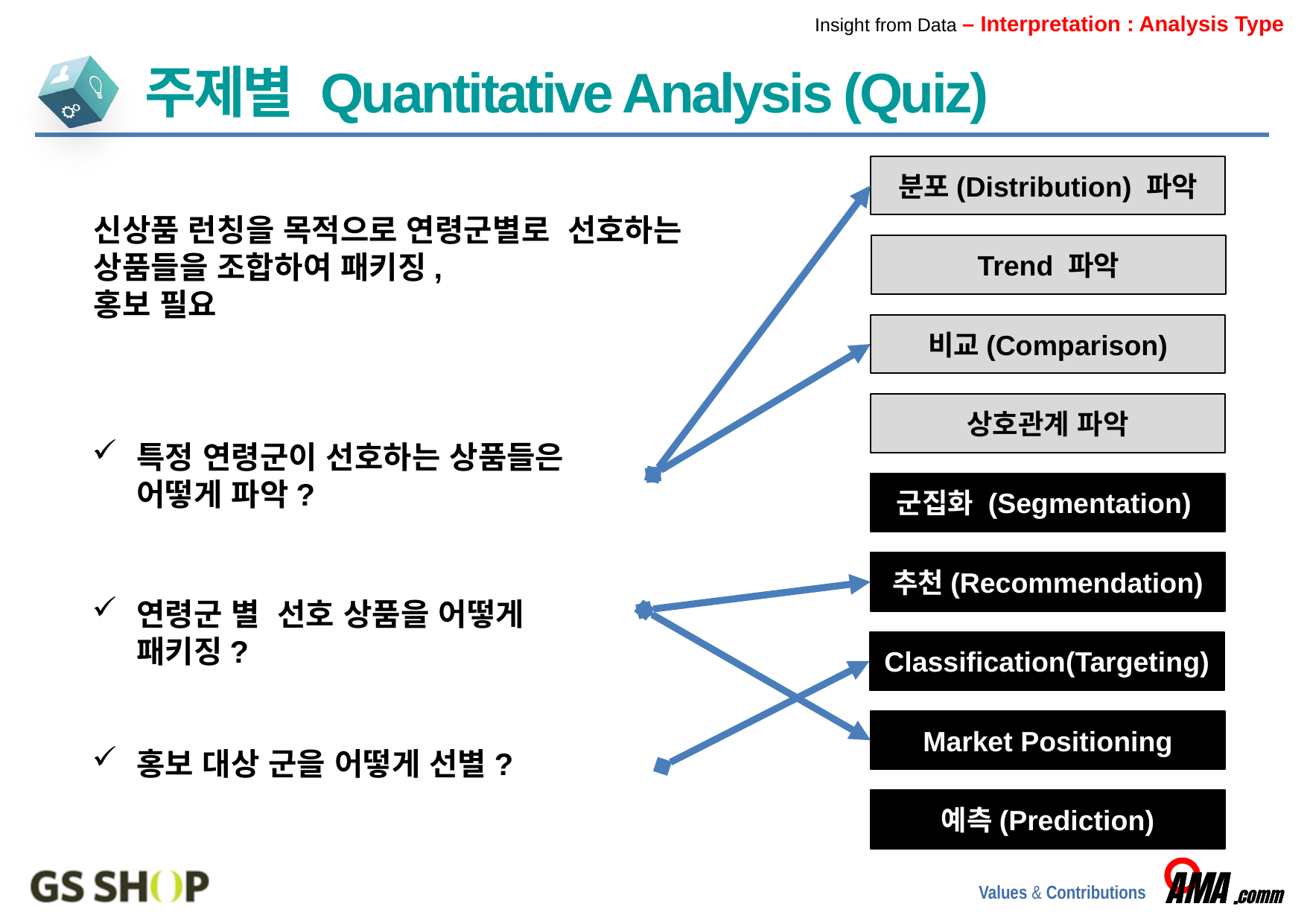

Insight from Data – Interpretation : Analysis Type
주제별 Quantitative Analysis (Quiz)
분포(Distribution) 파악
신상품 런칭을 목적으로 연령군별로  선호하는 상품들을 조합하여 패키징,
홍보 필요

Trend 파악
비교(Comparison)
상호관계 파악
특정 연령군이 선호하는 상품들은 어떻게 파악?
군집화 (Segmentation)
추천(Recommendation)
연령군 별  선호 상품을 어떻게
패키징?
Classification(Targeting)
Market Positioning
홍보 대상 군을 어떻게 선별?
예측(Prediction)